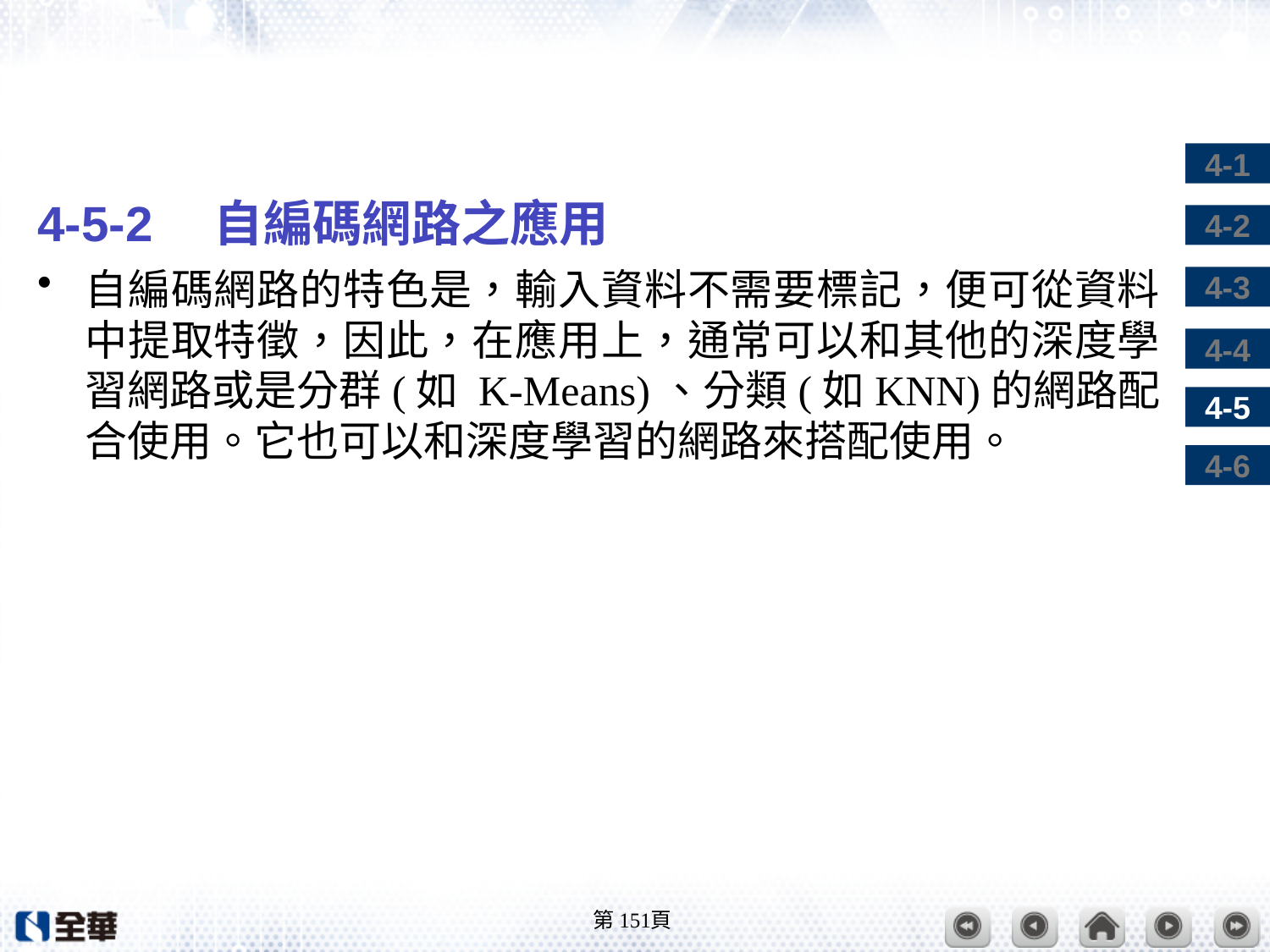

#
4-5-2　自編碼網路之應用
自編碼網路的特色是，輸入資料不需要標記，便可從資料中提取特徵，因此，在應用上，通常可以和其他的深度學習網路或是分群(如 K-Means)、分類(如KNN)的網路配合使用。它也可以和深度學習的網路來搭配使用。